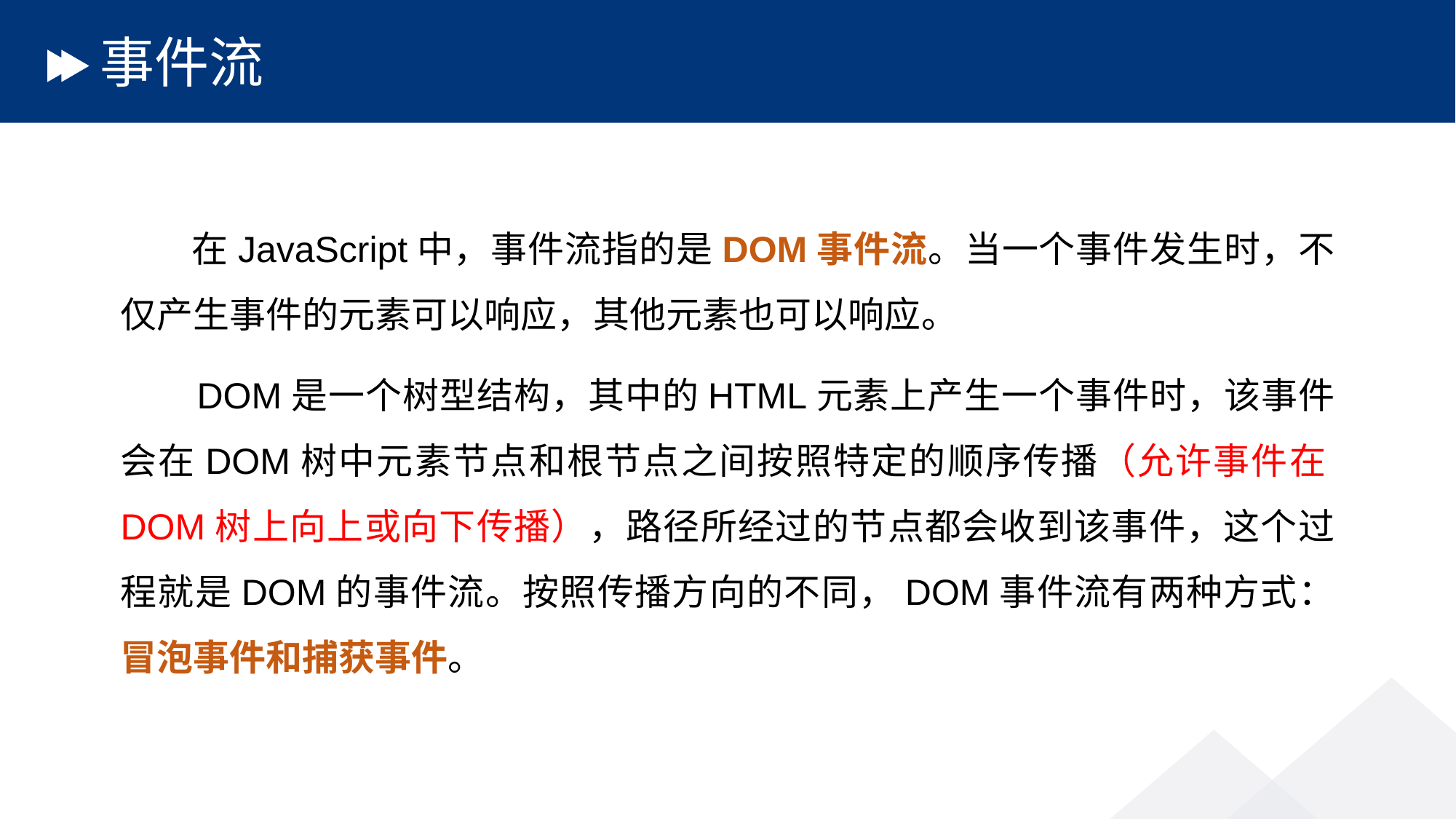

# 事件流
       在JavaScript中，事件流指的是DOM事件流。当一个事件发生时，不仅产生事件的元素可以响应，其他元素也可以响应。
       DOM是一个树型结构，其中的HTML元素上产生一个事件时，该事件会在DOM树中元素节点和根节点之间按照特定的顺序传播（允许事件在DOM树上向上或向下传播），路径所经过的节点都会收到该事件，这个过程就是DOM的事件流。按照传播方向的不同，DOM事件流有两种方式：冒泡事件和捕获事件。